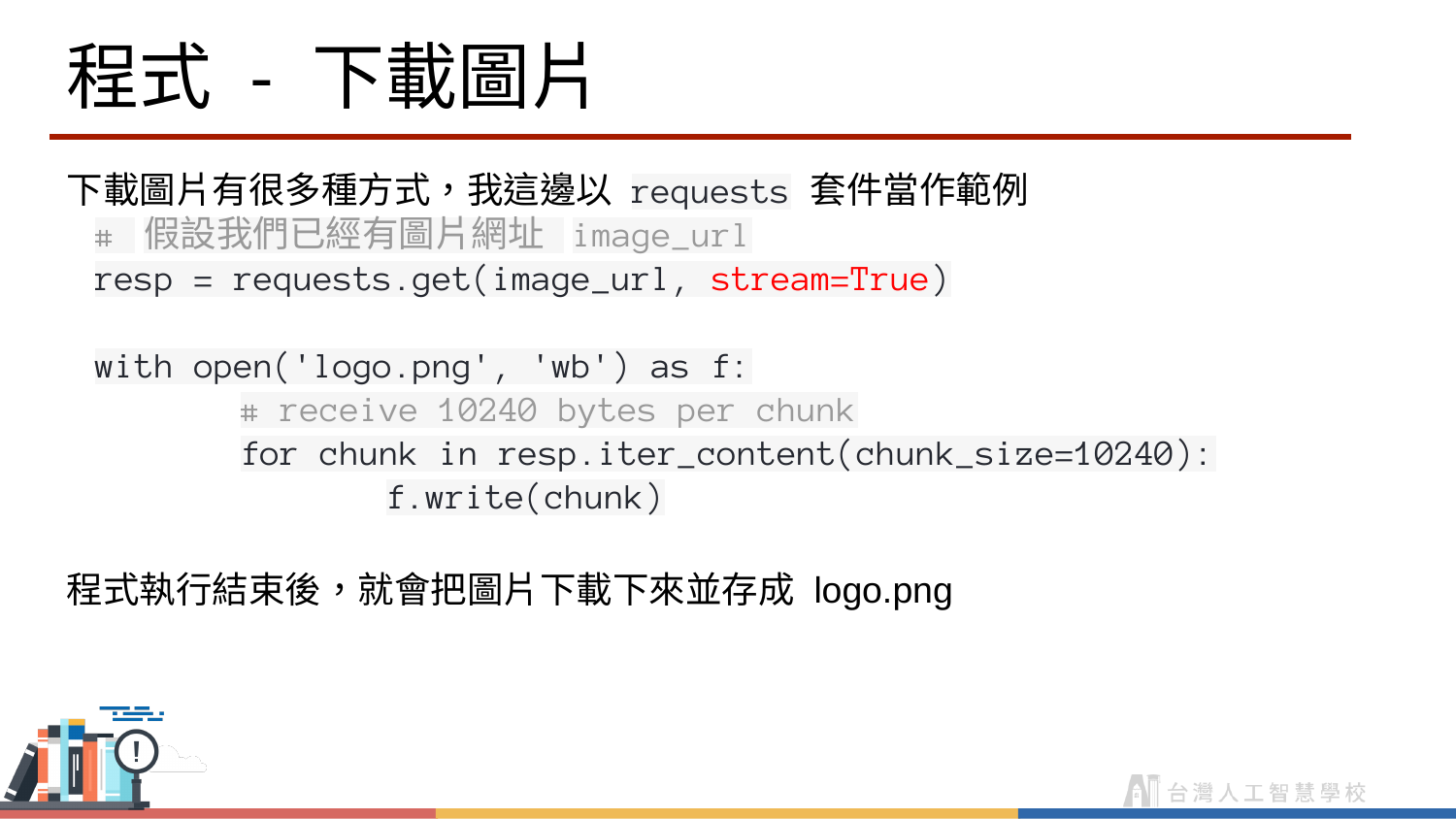

# 程式 - 下載圖片
下載圖片有很多種方式，我這邊以 requests 套件當作範例
# 假設我們已經有圖片網址 image_url
resp = requests.get(image_url, stream=True)

with open('logo.png', 'wb') as f:
	# receive 10240 bytes per chunk
	for chunk in resp.iter_content(chunk_size=10240):
		f.write(chunk)

程式執行結束後，就會把圖片下載下來並存成 logo.png